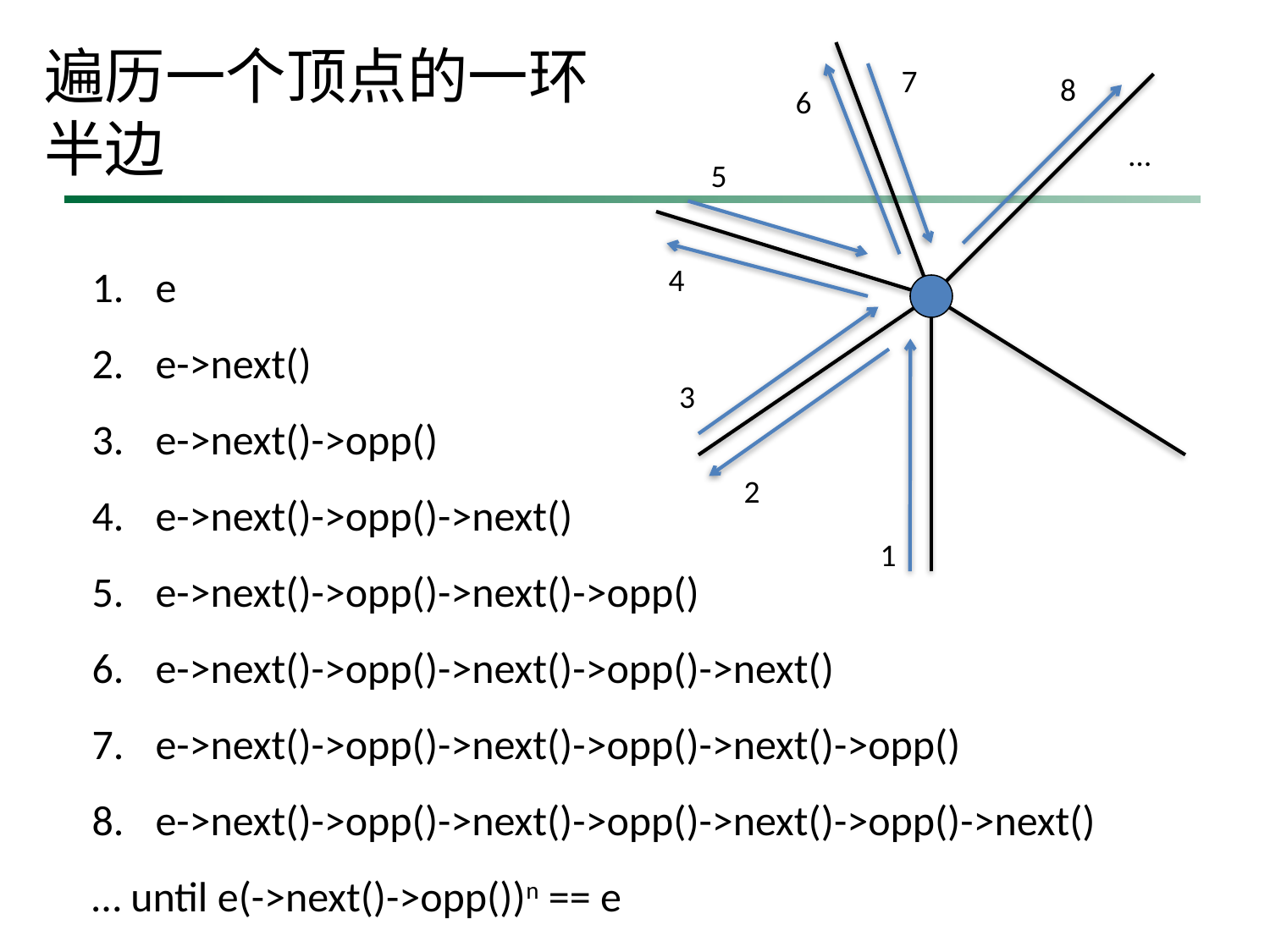

# 遍历一个顶点的一环半边
7
8
6
…
5
e
e->next()
e->next()->opp()
e->next()->opp()->next()
e->next()->opp()->next()->opp()
e->next()->opp()->next()->opp()->next()
e->next()->opp()->next()->opp()->next()->opp()
e->next()->opp()->next()->opp()->next()->opp()->next()
… until e(->next()->opp())n == e
4

3
2
1